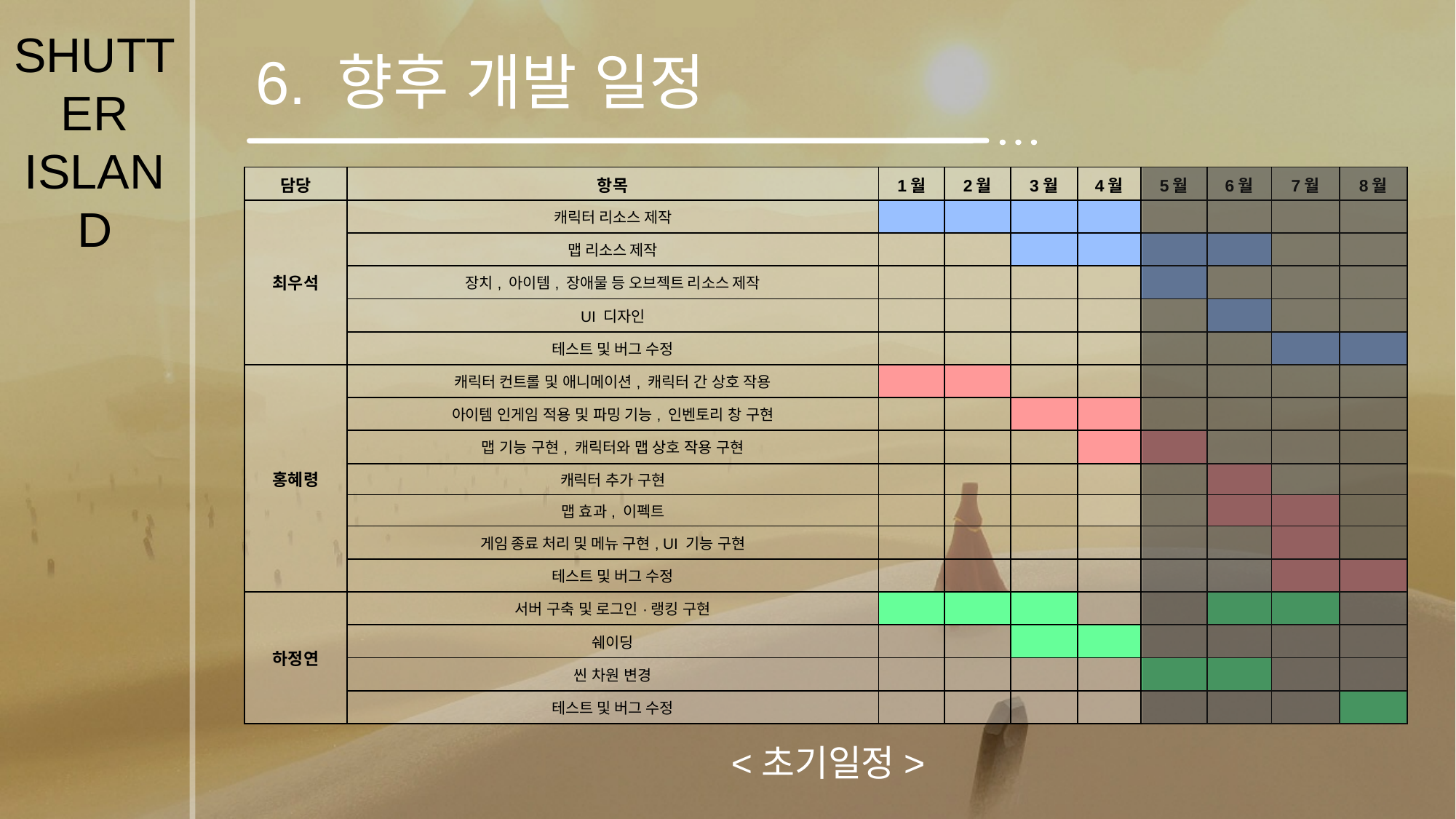

SHUTTER
ISLAND
6. 향후 개발 일정

| 담당 | 항목 | 1월 | 2월 | 3월 | 4월 | 5월 | 6월 | 7월 | 8월 |
| --- | --- | --- | --- | --- | --- | --- | --- | --- | --- |
| 최우석 | 캐릭터 리소스 제작 |  |  |  |  |  |  |  |  |
|  | 맵 리소스 제작 |  |  |  |  |  |  |  |  |
|  | 장치, 아이템, 장애물 등 오브젝트 리소스 제작 |  |  |  |  |  |  |  |  |
|  | UI 디자인 |  |  |  |  |  |  |  |  |
|  | 테스트 및 버그 수정 |  |  |  |  |  |  |  |  |
| 홍혜령 | 캐릭터 컨트롤 및 애니메이션, 캐릭터 간 상호 작용 |  |  |  |  |  |  |  |  |
|  | 아이템 인게임 적용 및 파밍 기능, 인벤토리 창 구현 |  |  |  |  |  |  |  |  |
|  | 맵 기능 구현, 캐릭터와 맵 상호 작용 구현 |  |  |  |  |  |  |  |  |
|  | 캐릭터 추가 구현 |  |  |  |  |  |  |  |  |
|  | 맵 효과, 이펙트 |  |  |  |  |  |  |  |  |
|  | 게임 종료 처리 및 메뉴 구현, UI 기능 구현 |  |  |  |  |  |  |  |  |
|  | 테스트 및 버그 수정 |  |  |  |  |  |  |  |  |
| 하정연 | 서버 구축 및 로그인·랭킹 구현 |  |  |  |  |  |  |  |  |
|  | 쉐이딩 |  |  |  |  |  |  |  |  |
|  | 씬 차원 변경 |  |  |  |  |  |  |  |  |
|  | 테스트 및 버그 수정 |  |  |  |  |  |  |  |  |

<초기일정>